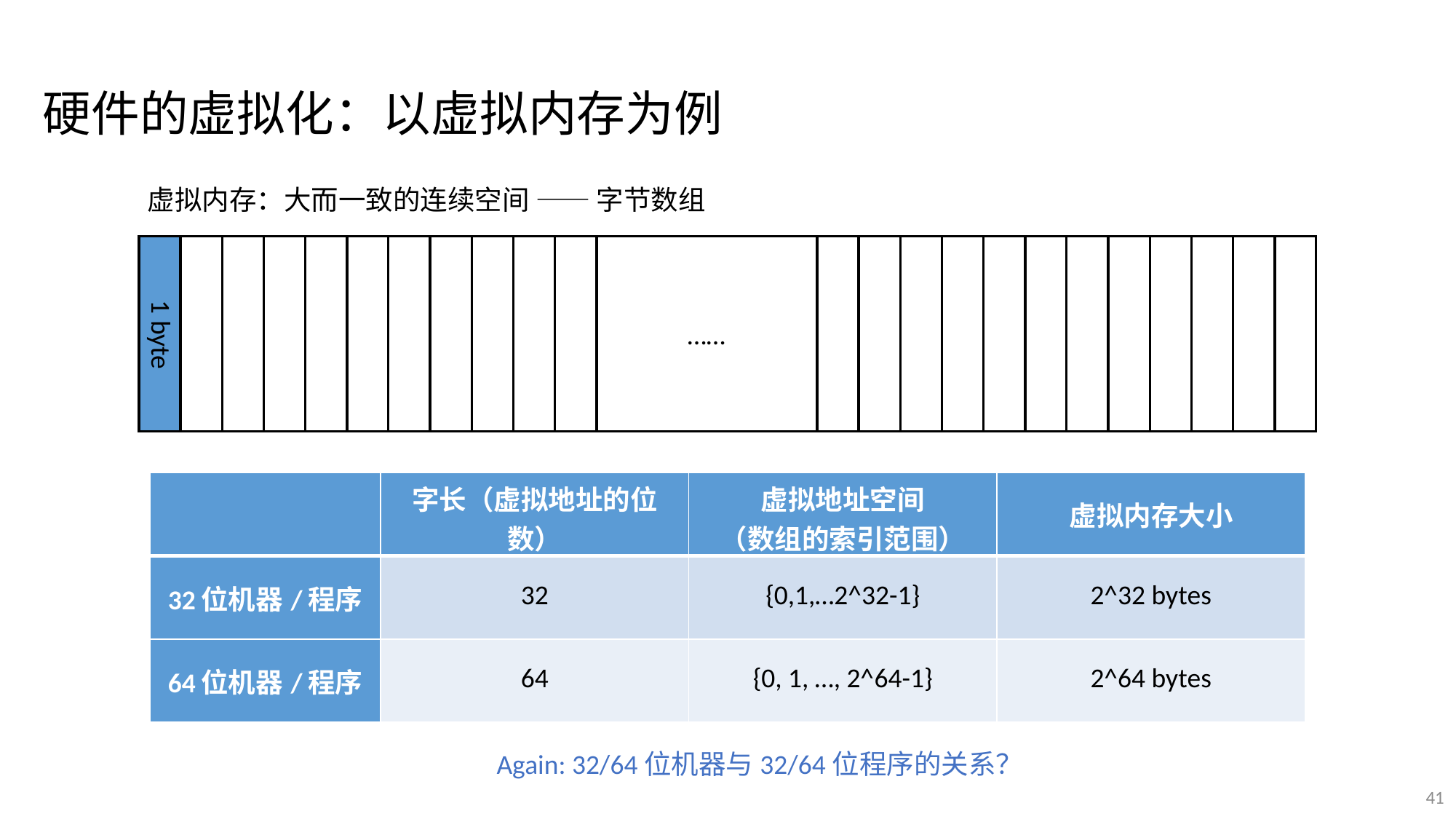

硬件的虚拟化：以虚拟内存为例
虚拟内存：大而一致的连续空间 —— 字节数组

……

1 byte
|  | 字长（虚拟地址的位数） | 虚拟地址空间 （数组的索引范围） | 虚拟内存大小 |
| --- | --- | --- | --- |
| 32位机器/程序 | 32 | {0,1,…2^32-1} | 2^32 bytes |
| 64位机器/程序 | 64 | {0, 1, …, 2^64-1} | 2^64 bytes |
Again: 32/64位机器与32/64位程序的关系？
41